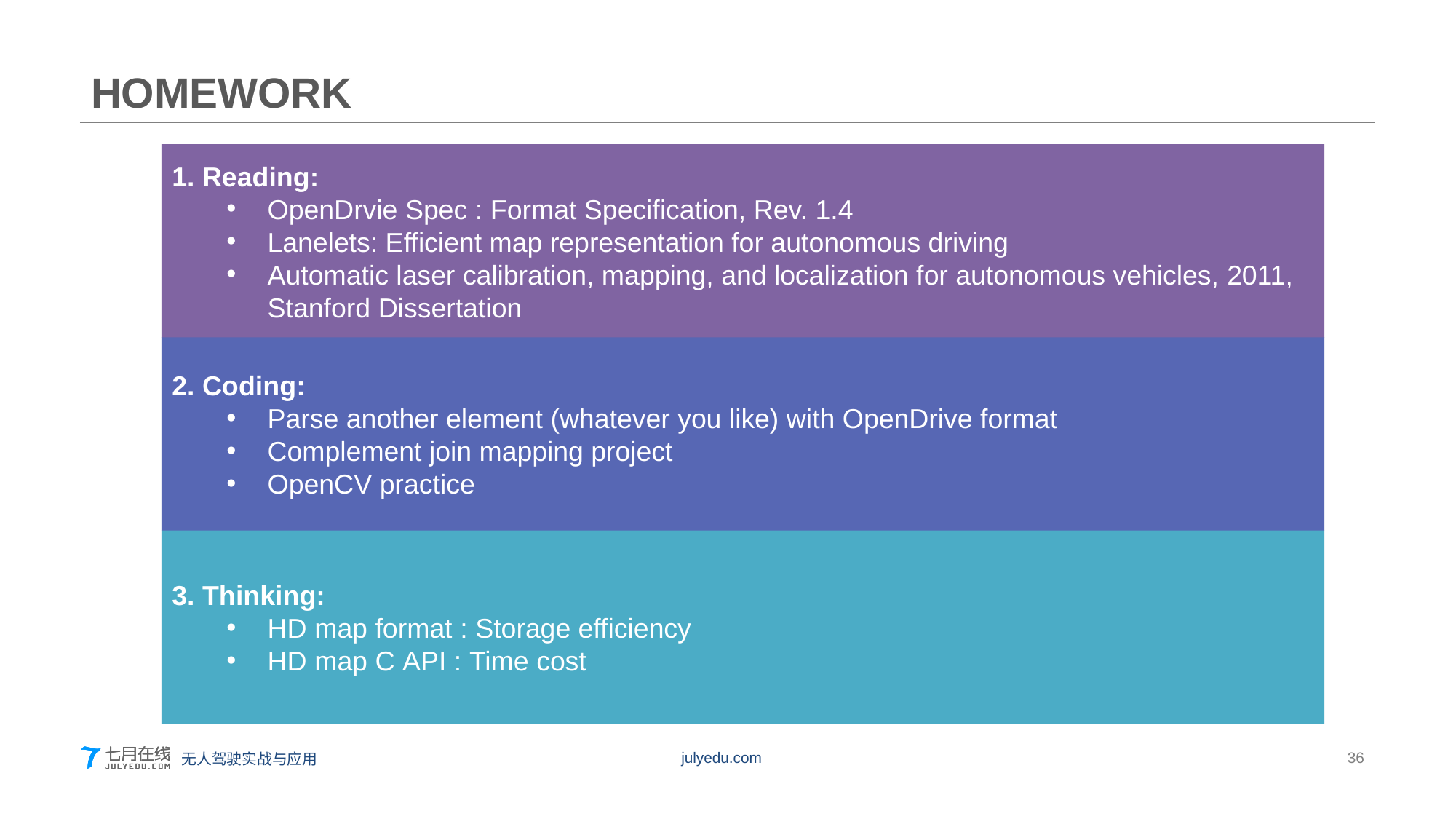

# HOMEWORK
1. Reading:
OpenDrvie Spec : Format Specification, Rev. 1.4
Lanelets: Efficient map representation for autonomous driving
Automatic laser calibration, mapping, and localization for autonomous vehicles, 2011, Stanford Dissertation
2. Coding:
Parse another element (whatever you like) with OpenDrive format
Complement join mapping project
OpenCV practice
3. Thinking:
HD map format : Storage efficiency
HD map C API : Time cost
无人驾驶实战与应用
36